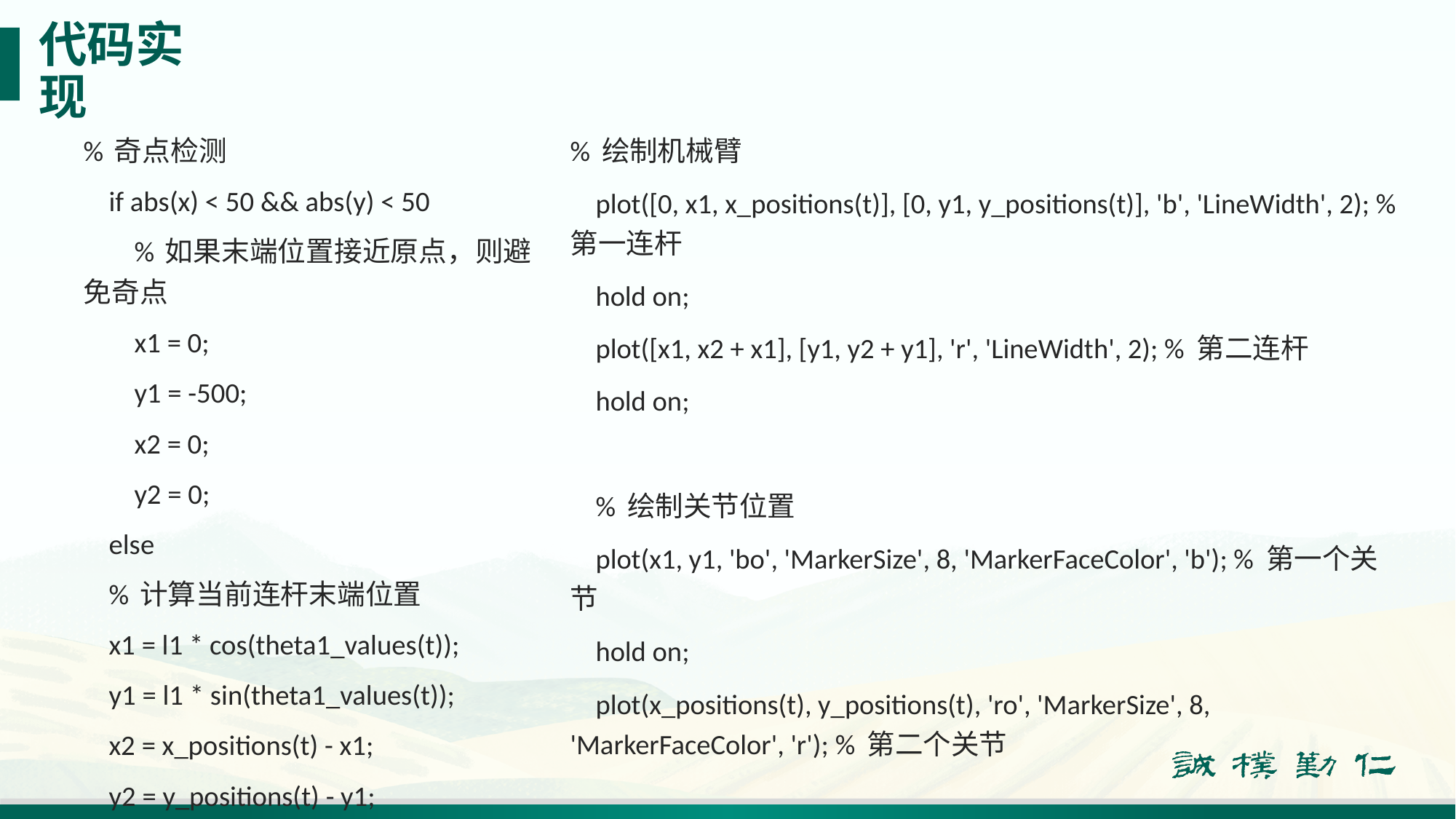

# 代码实现
% 奇点检测
    if abs(x) < 50 && abs(y) < 50
        % 如果末端位置接近原点，则避免奇点
        x1 = 0;
        y1 = -500;
        x2 = 0;
        y2 = 0;
    else
    % 计算当前连杆末端位置
    x1 = l1 * cos(theta1_values(t));
    y1 = l1 * sin(theta1_values(t));
    x2 = x_positions(t) - x1;
    y2 = y_positions(t) - y1;
     end
% 绘制机械臂
    plot([0, x1, x_positions(t)], [0, y1, y_positions(t)], 'b', 'LineWidth', 2); % 第一连杆
    hold on;
    plot([x1, x2 + x1], [y1, y2 + y1], 'r', 'LineWidth', 2); % 第二连杆
    hold on;

    % 绘制关节位置
    plot(x1, y1, 'bo', 'MarkerSize', 8, 'MarkerFaceColor', 'b'); % 第一个关节
    hold on;
    plot(x_positions(t), y_positions(t), 'ro', 'MarkerSize', 8, 'MarkerFaceColor', 'r'); % 第二个关节